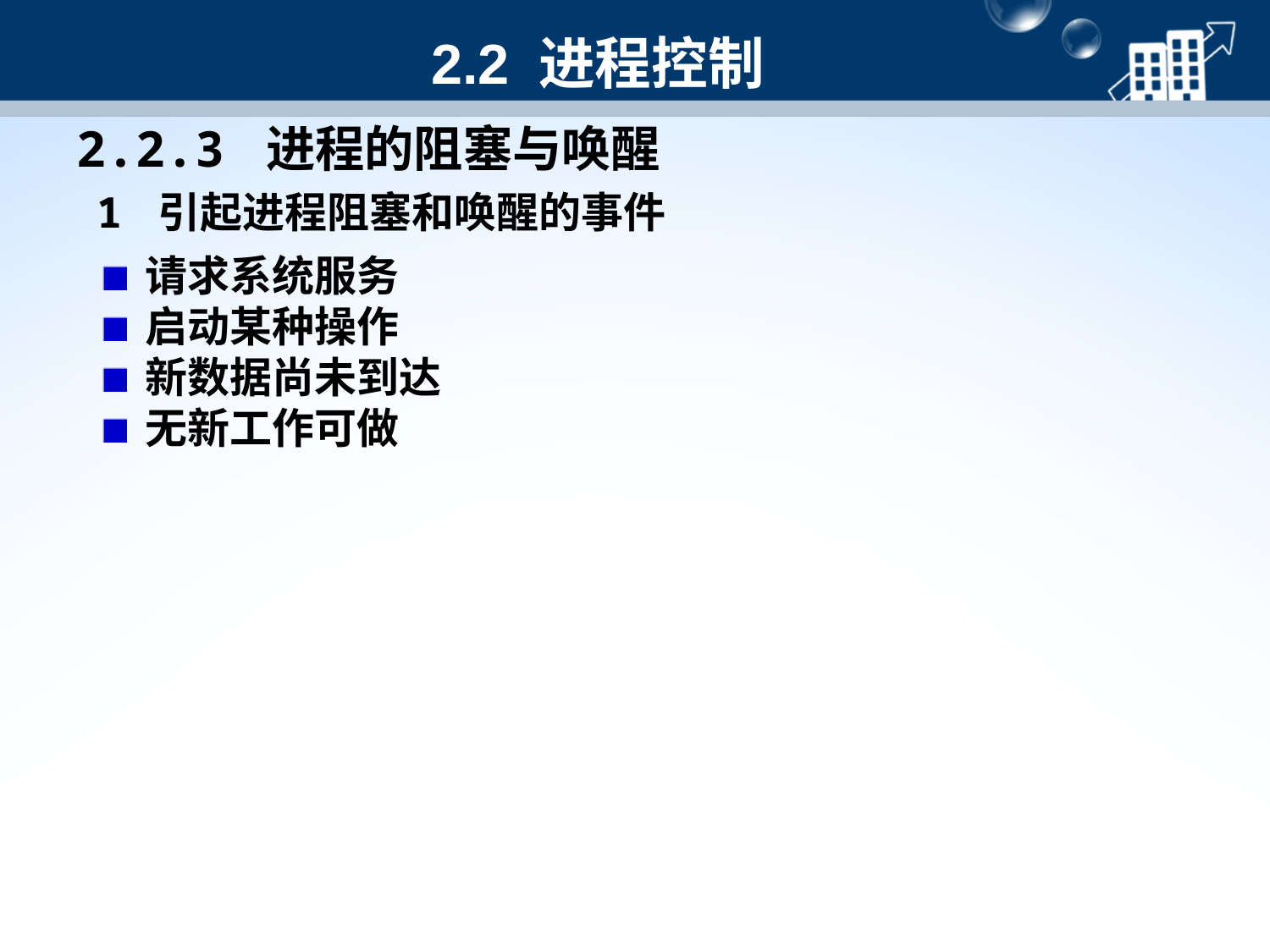

# 2.2 进程控制
2.2.3 进程的阻塞与唤醒
1 引起进程阻塞和唤醒的事件
请求系统服务
启动某种操作
新数据尚未到达
无新工作可做